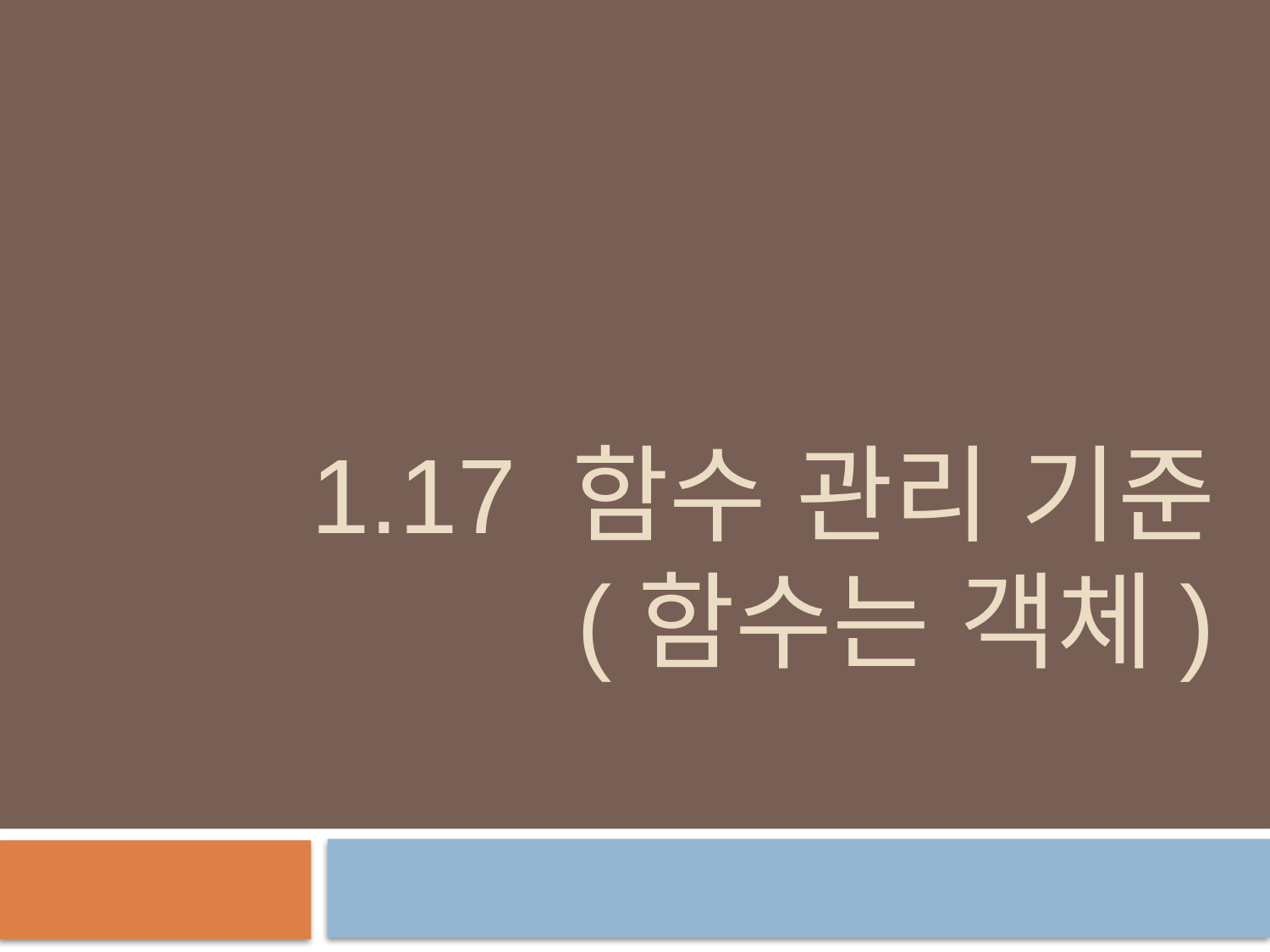

# 1.17 함수 관리 기준 (함수는 객체)